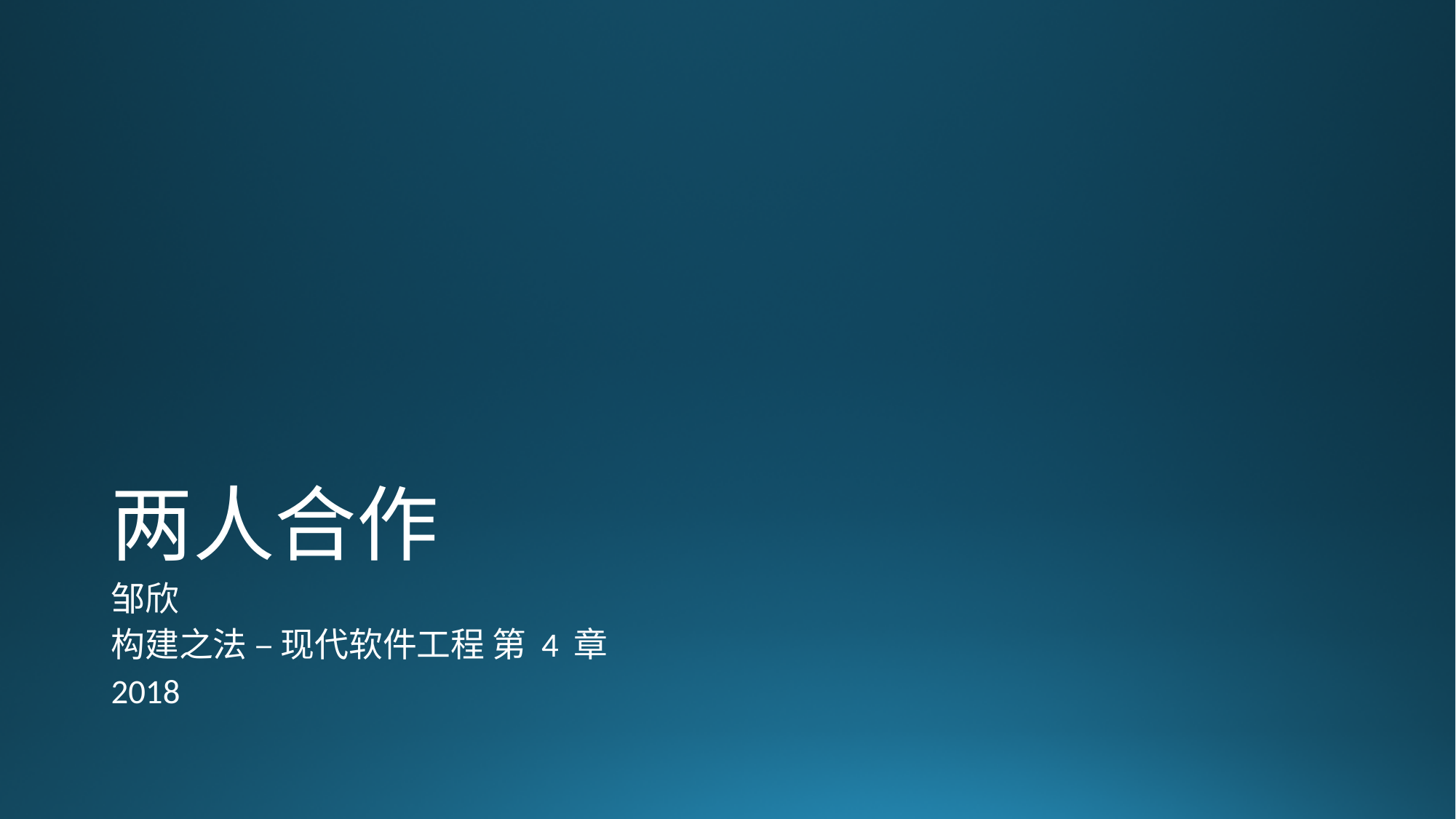

# 两人合作
邹欣
构建之法 – 现代软件工程 第 4 章
2018